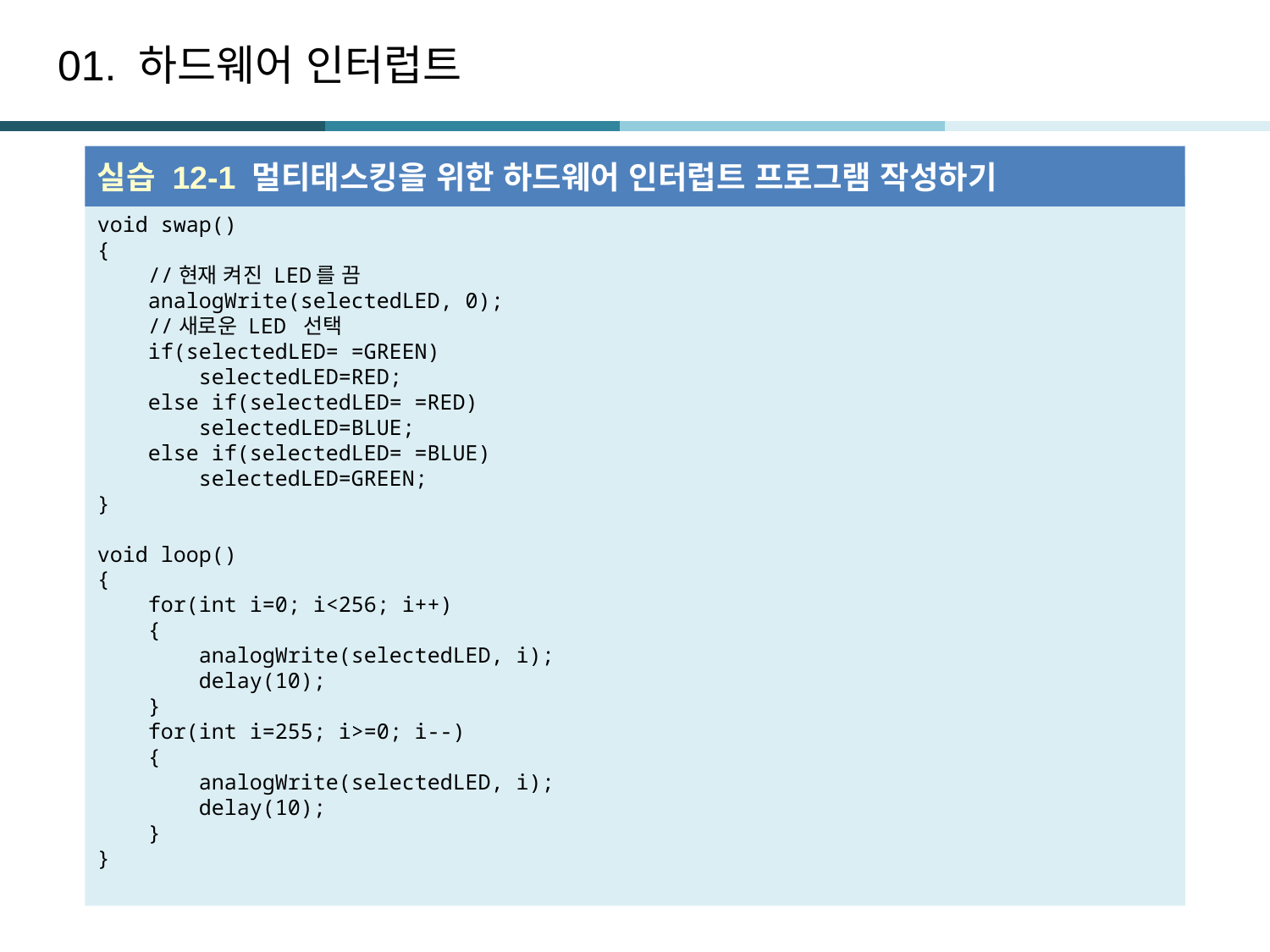

# 01. 하드웨어 인터럽트
실습 12-1 멀티태스킹을 위한 하드웨어 인터럽트 프로그램 작성하기
void swap()
{
    //현재 켜진 LED를 끔
    analogWrite(selectedLED, 0);
    //새로운 LED 선택
    if(selectedLED= =GREEN)
        selectedLED=RED;
    else if(selectedLED= =RED)
        selectedLED=BLUE;
    else if(selectedLED= =BLUE)
        selectedLED=GREEN;
}

void loop()
{
    for(int i=0; i<256; i++)
    {
        analogWrite(selectedLED, i);
        delay(10);
    }
    for(int i=255; i>=0; i--)
    {
        analogWrite(selectedLED, i);
        delay(10);
    }
}